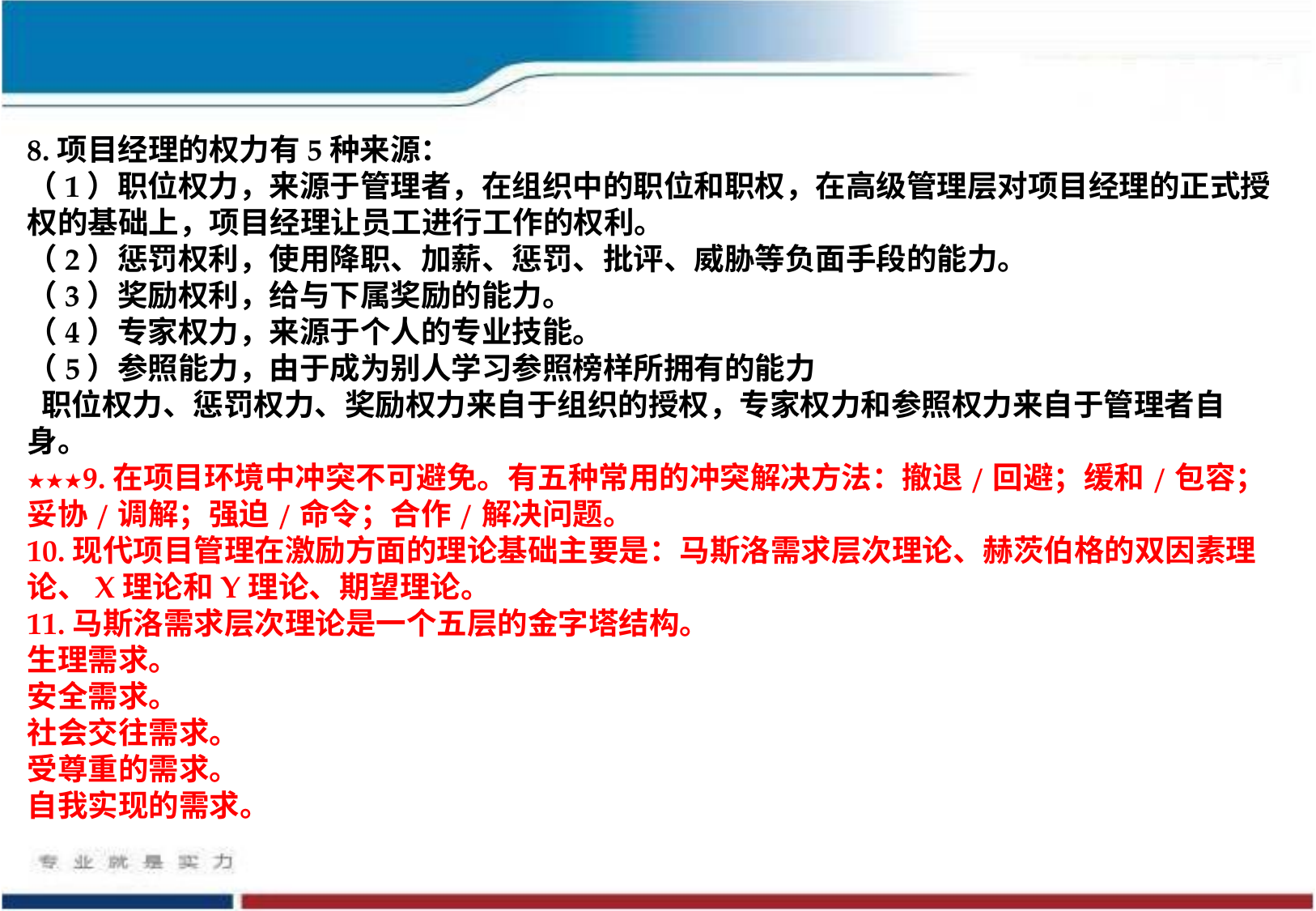

8.项目经理的权力有5种来源：
（1）职位权力，来源于管理者，在组织中的职位和职权，在高级管理层对项目经理的正式授权的基础上，项目经理让员工进行工作的权利。
（2）惩罚权利，使用降职、加薪、惩罚、批评、威胁等负面手段的能力。
（3）奖励权利，给与下属奖励的能力。
（4）专家权力，来源于个人的专业技能。
（5）参照能力，由于成为别人学习参照榜样所拥有的能力
 职位权力、惩罚权力、奖励权力来自于组织的授权，专家权力和参照权力来自于管理者自身。
★★★9.在项目环境中冲突不可避免。有五种常用的冲突解决方法：撤退/回避；缓和/包容；妥协/调解；强迫/命令；合作/解决问题。
10.现代项目管理在激励方面的理论基础主要是：马斯洛需求层次理论、赫茨伯格的双因素理论、X理论和Y理论、期望理论。
11.马斯洛需求层次理论是一个五层的金字塔结构。
生理需求。
安全需求。
社会交往需求。
受尊重的需求。
自我实现的需求。